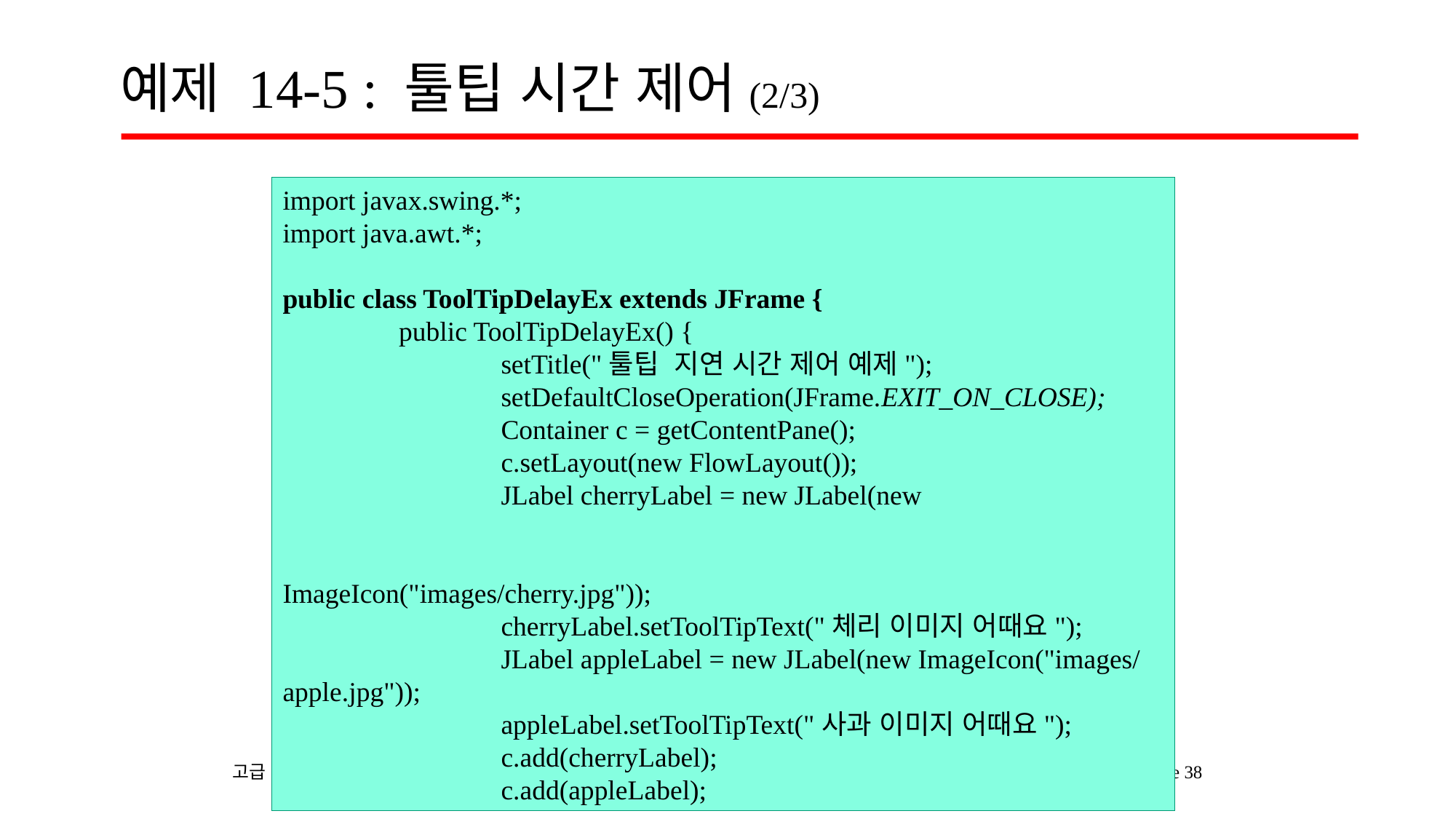

# 예제 14-5 : 툴팁 시간 제어(2/3)
import javax.swing.*;
import java.awt.*;

public class ToolTipDelayEx extends JFrame {
	 public ToolTipDelayEx() {
		setTitle("툴팁  지연 시간 제어 예제");
		setDefaultCloseOperation(JFrame.EXIT_ON_CLOSE);
		Container c = getContentPane();
		c.setLayout(new FlowLayout());
		JLabel cherryLabel = new JLabel(new
														ImageIcon("images/cherry.jpg"));
		cherryLabel.setToolTipText("체리 이미지 어때요");
		JLabel appleLabel = new JLabel(new ImageIcon("images/apple.jpg"));
		appleLabel.setToolTipText("사과 이미지 어때요");
		c.add(cherryLabel);
		c.add(appleLabel);